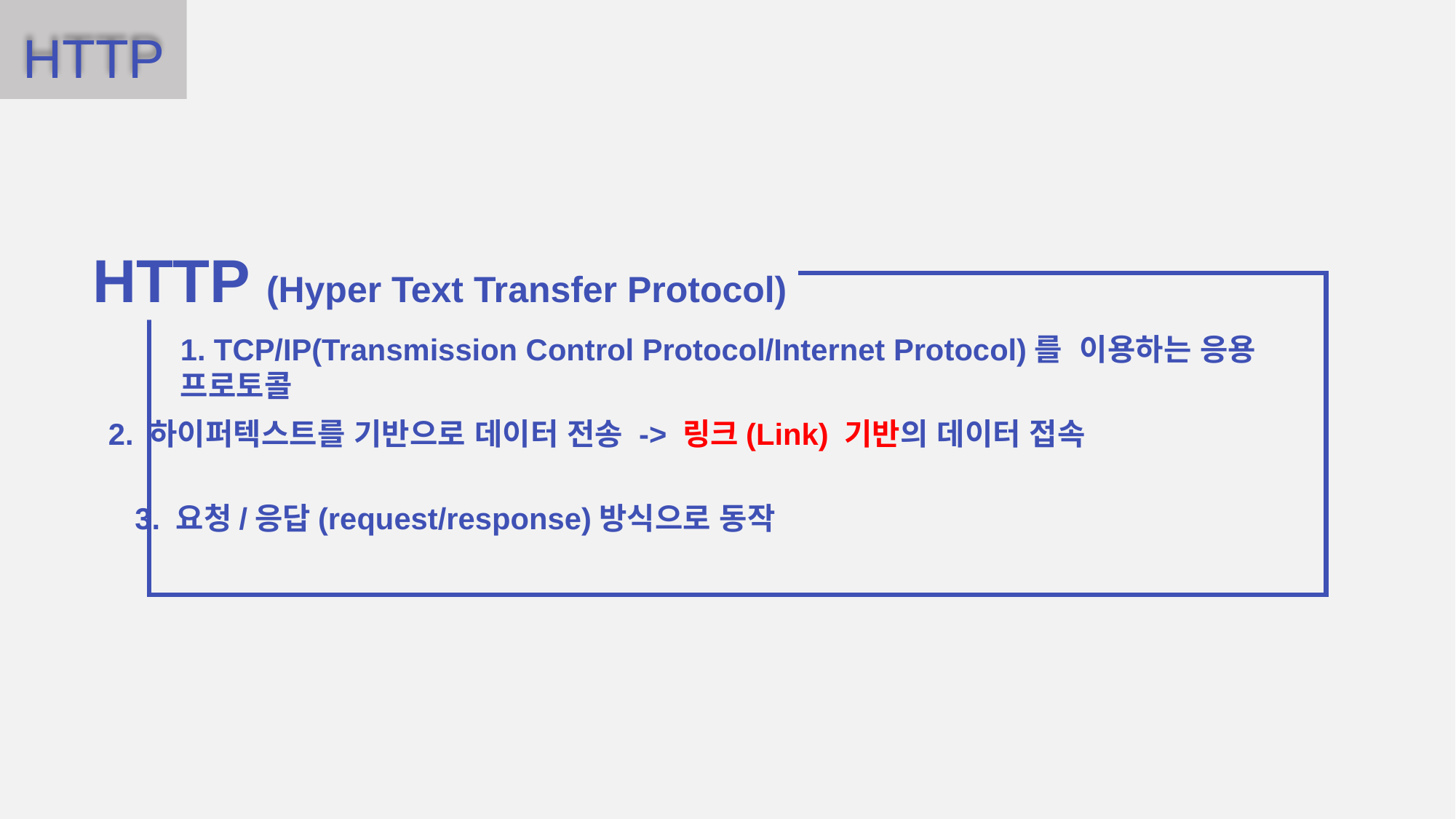

HTTP
HTTP (Hyper Text Transfer Protocol)

1. TCP/IP(Transmission Control Protocol/Internet Protocol)를  이용하는 응용 프로토콜
2. 하이퍼텍스트를 기반으로 데이터 전송 -> 링크(Link) 기반의 데이터 접속
3. 요청/응답(request/response)방식으로 동작